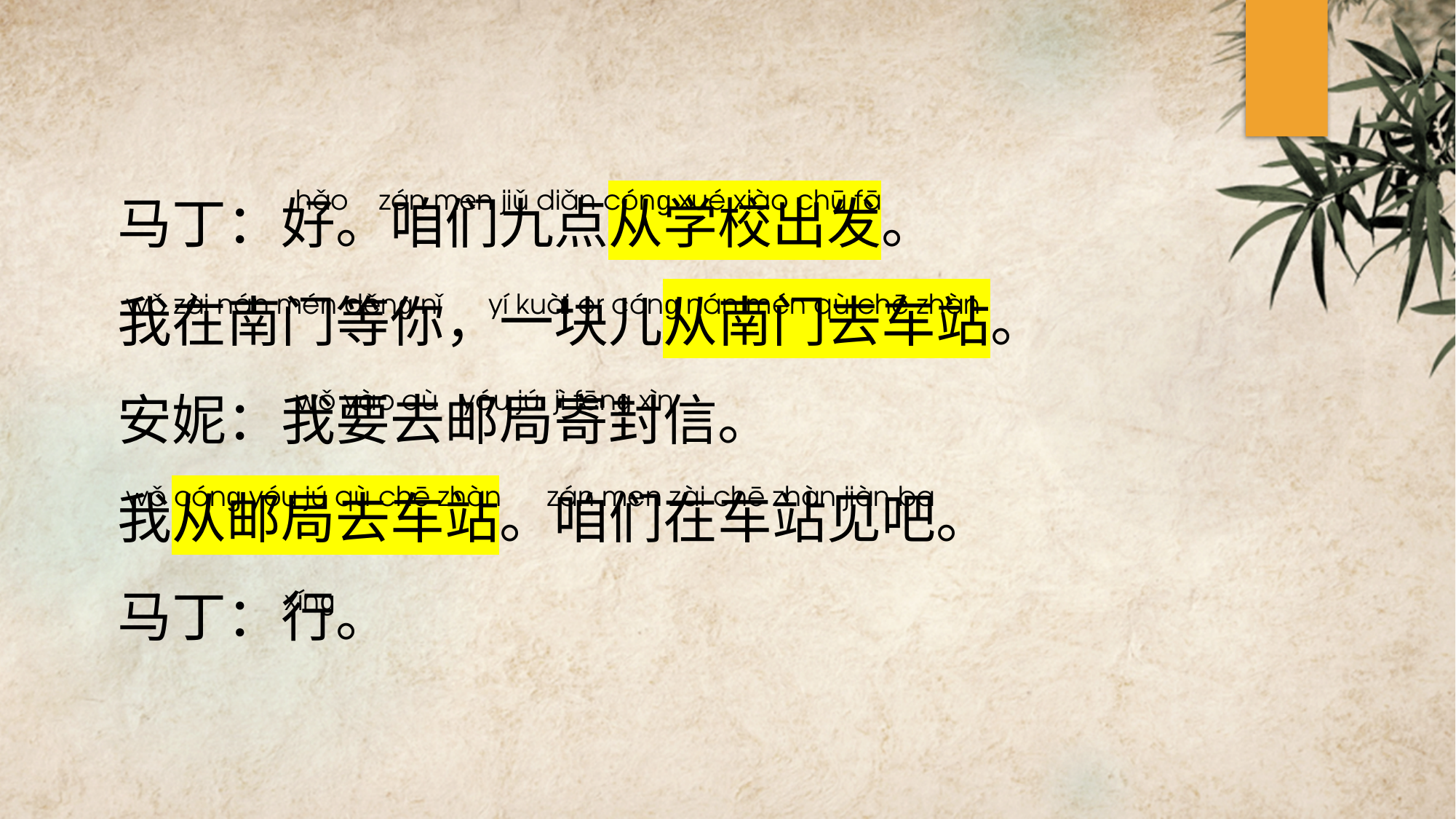

马丁：好。咱们九点从学校出发。
我在南门等你，一块儿从南门去车站。
安妮：我要去邮局寄封信。
我从邮局去车站。咱们在车站见吧。
马丁：行。
hǎo    zán men jiǔ diǎn cónɡ xué xiào chū fā
wǒ zài nán mén děnɡ nǐ      yí kuài er cónɡ nán mén qù chē zhàn
wǒ yào qù   yóu jú  jì fēnɡ xìn
wǒ cónɡ yóu jú qù chē zhàn      zán men zài chē zhàn jiàn ba
xínɡ